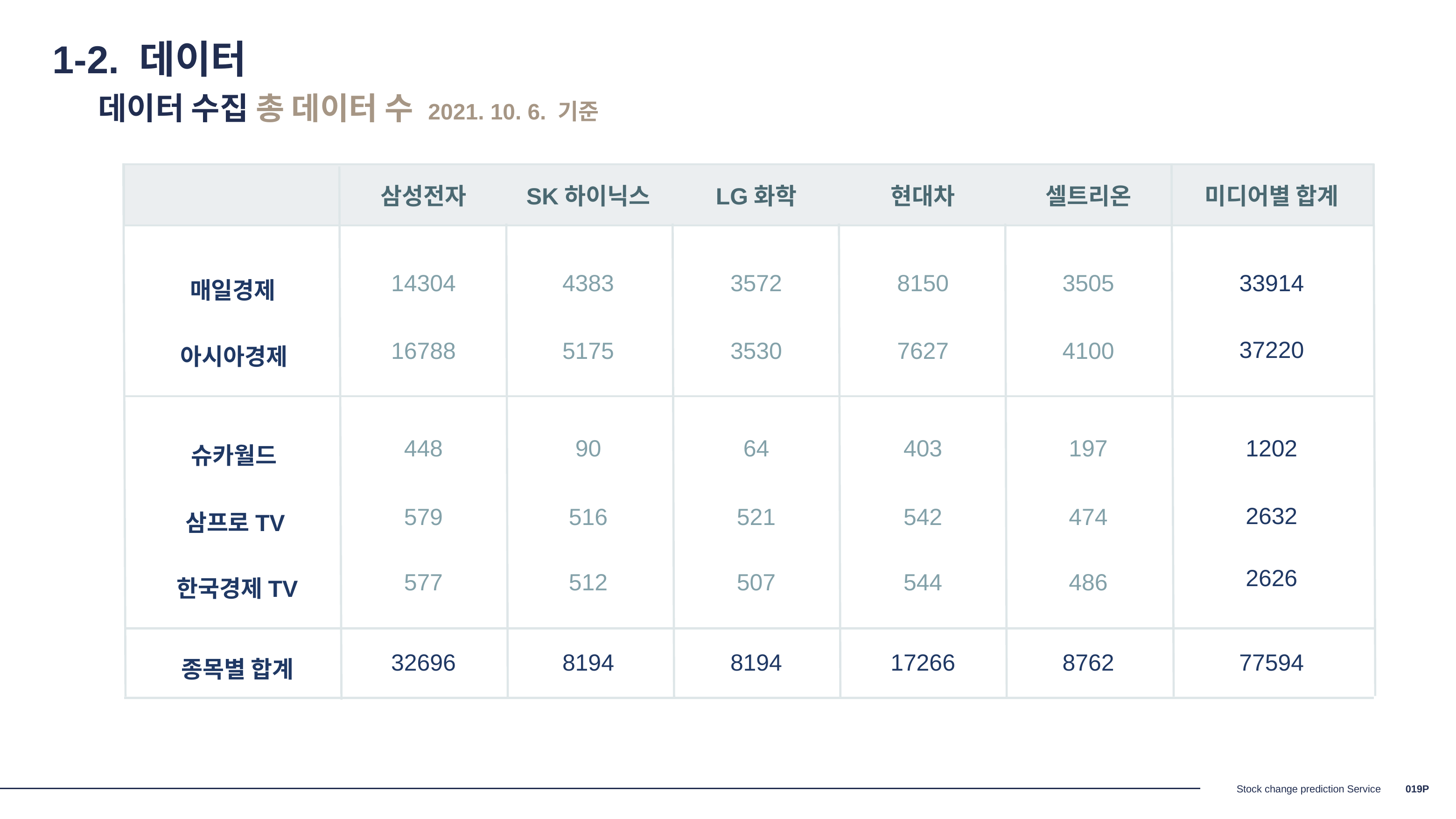

1-2. 데이터
데이터 수집 총 데이터 수 2021. 10. 6. 기준

삼성전자
14304
16788
448
579
577
32696
SK하이닉스
4383
5175
90
516
512
8194
LG화학
3572
3530
64
521
507
8194
현대차
8150
7627
403
542
544
17266
셀트리온
3505
4100
197
474
486
8762
미디어별 합계
33914
37220
1202
2632
2626
77594
매일경제
아시아경제
슈카월드
삼프로TV
한국경제TV
종목별 합계
019P
Stock change prediction Service